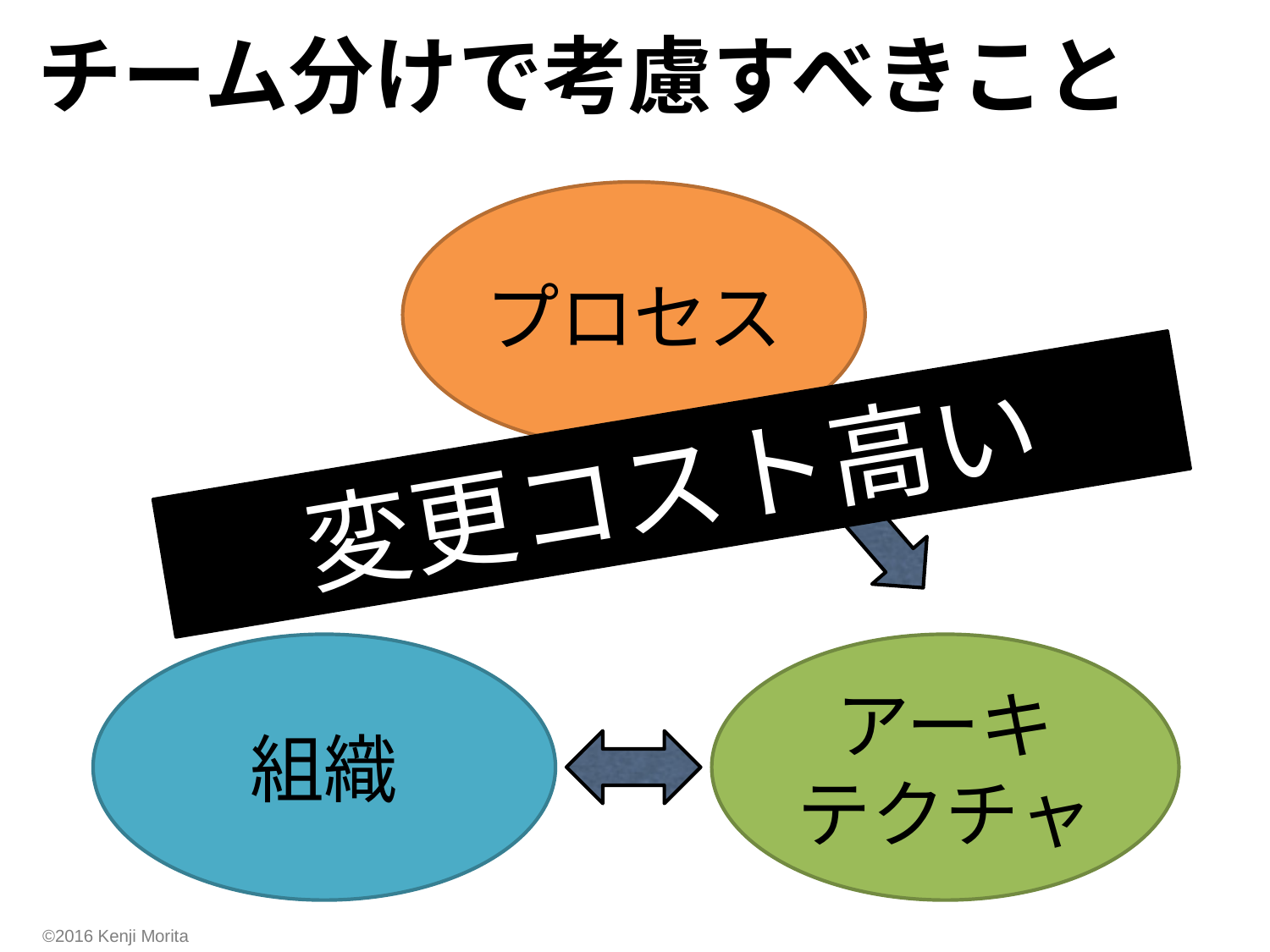

# チーム分けで考慮すべきこと
プロセス
変更コスト高い

組織
アーキ
テクチャ